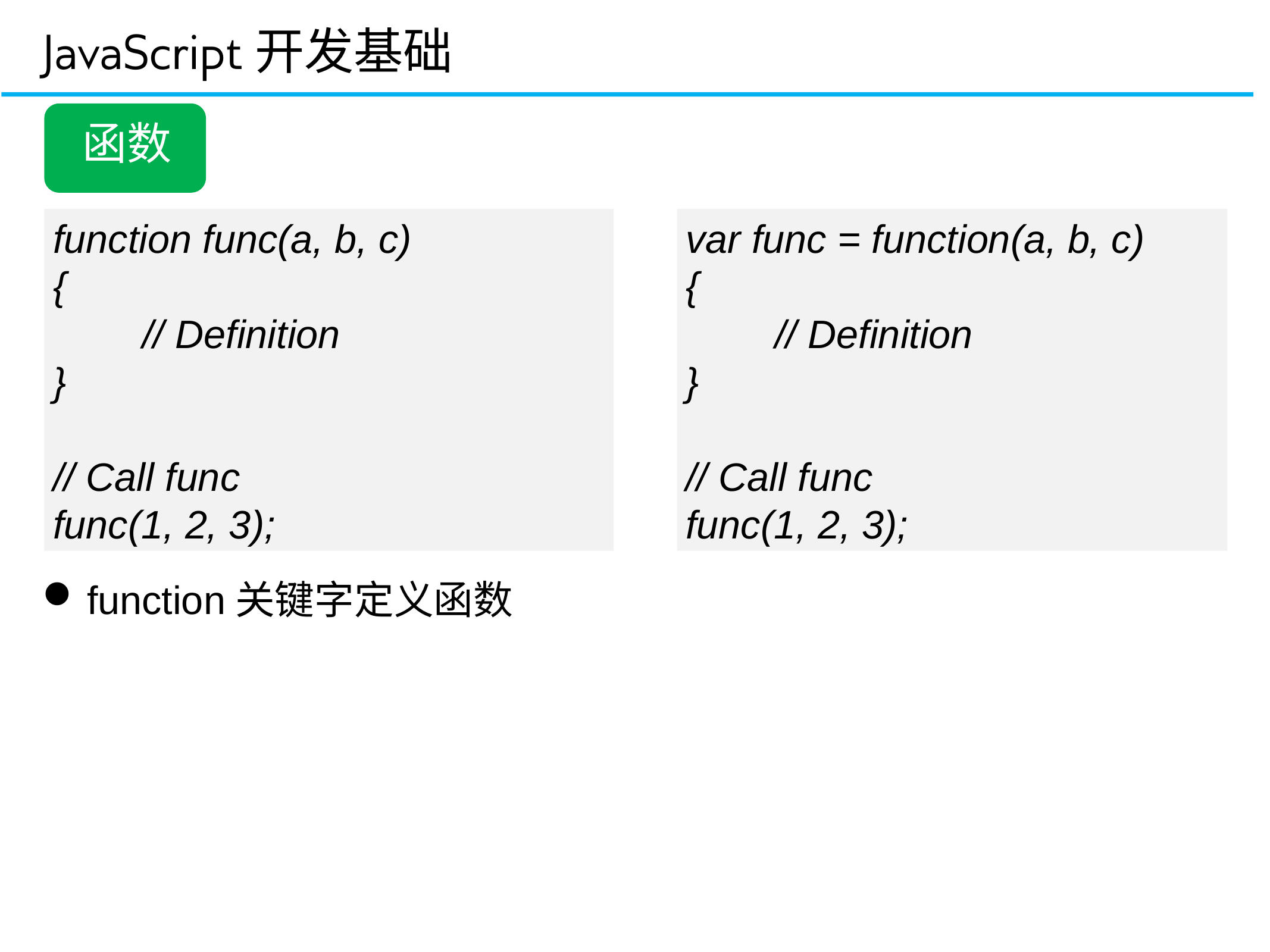

JavaScript开发基础

函数
function func(a, b, c)
{
	// Definition
}

// Call func
func(1, 2, 3);
var func = function(a, b, c)
{
	// Definition
}

// Call func
func(1, 2, 3);
function关键字定义函数